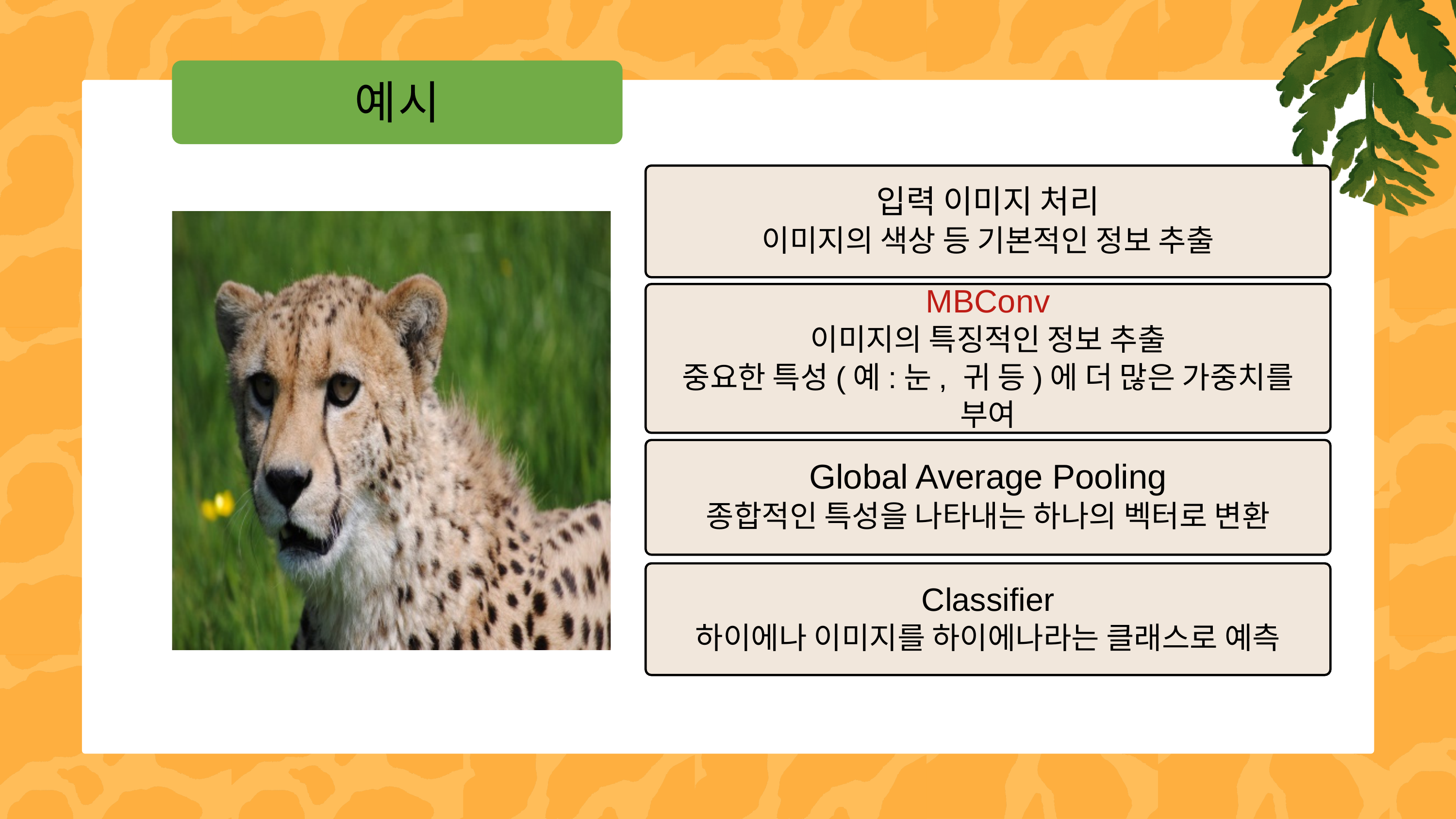

예시

입력 이미지 처리
이미지의 색상 등 기본적인 정보 추출

MBConv
이미지의 특징적인 정보 추출
중요한 특성(예:눈, 귀 등)에 더 많은 가중치를 부여

Global Average Pooling
종합적인 특성을 나타내는 하나의 벡터로 변환

Classifier
하이에나 이미지를 하이에나라는 클래스로 예측